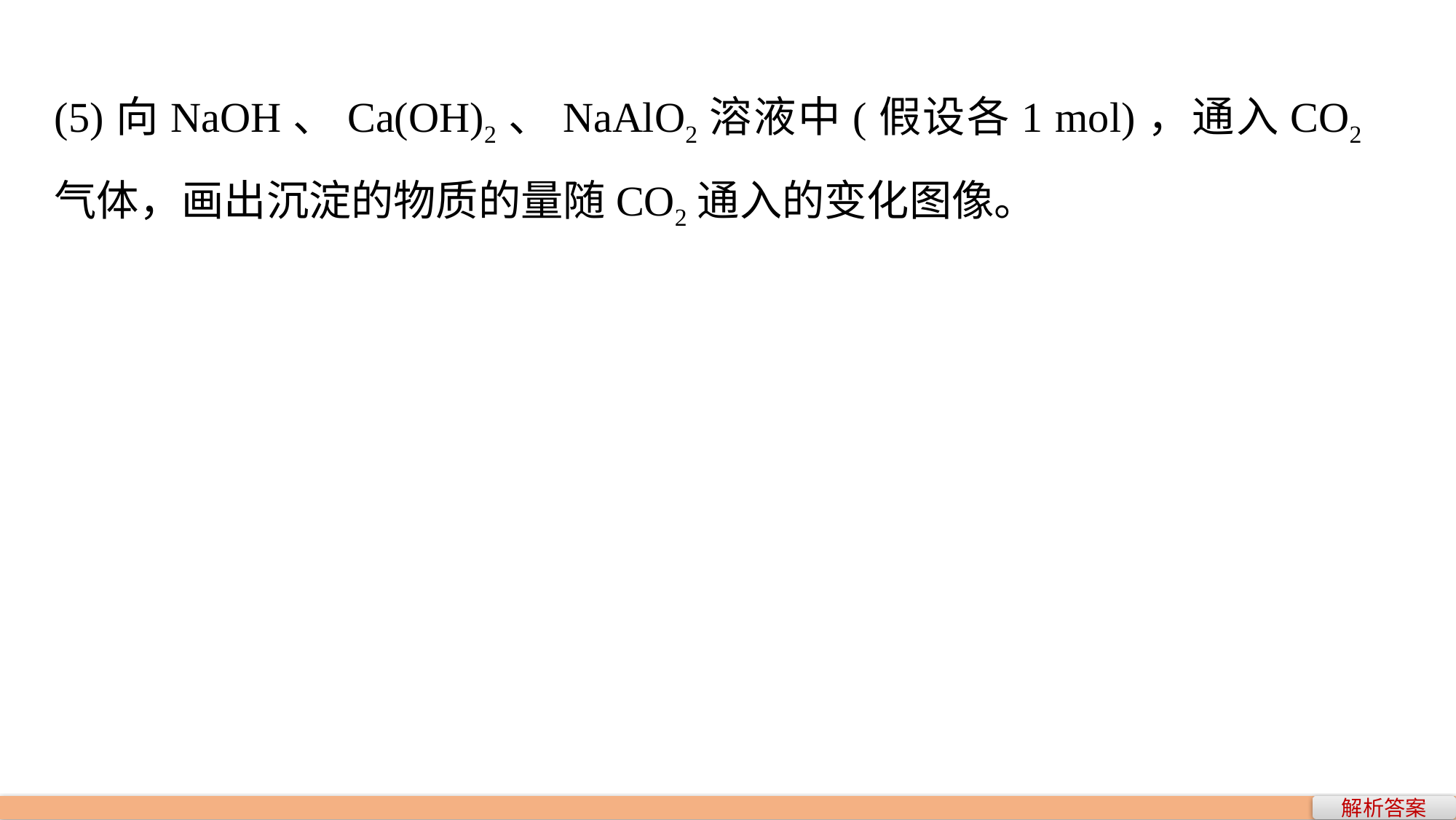

(5)向NaOH、Ca(OH)2、NaAlO2溶液中(假设各1 mol)，通入CO2气体，画出沉淀的物质的量随CO2通入的变化图像。

解析答案